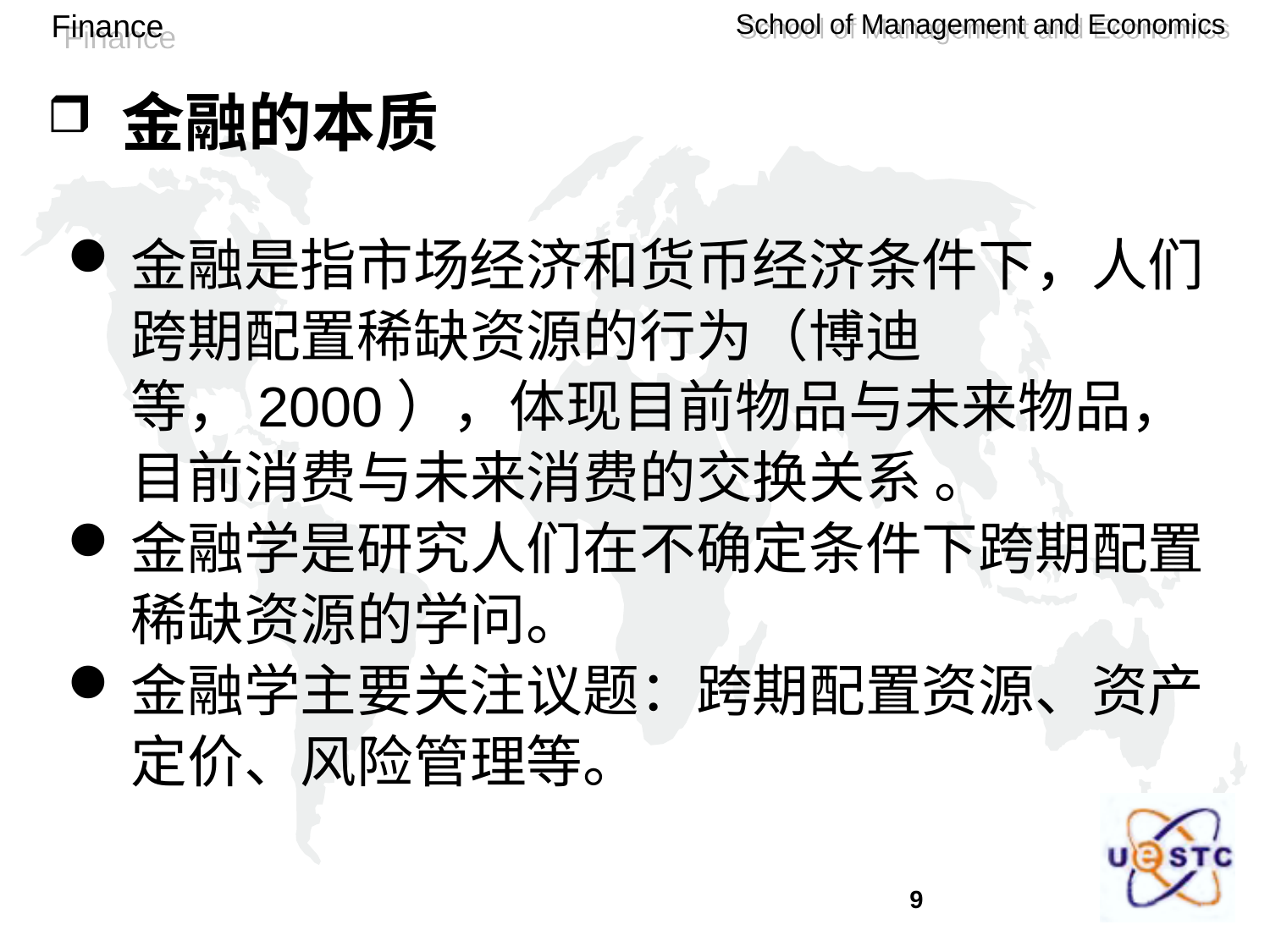

金融的本质
金融是指市场经济和货币经济条件下，人们跨期配置稀缺资源的行为（博迪等，2000），体现目前物品与未来物品，目前消费与未来消费的交换关系 。
金融学是研究人们在不确定条件下跨期配置稀缺资源的学问。
金融学主要关注议题：跨期配置资源、资产定价、风险管理等。